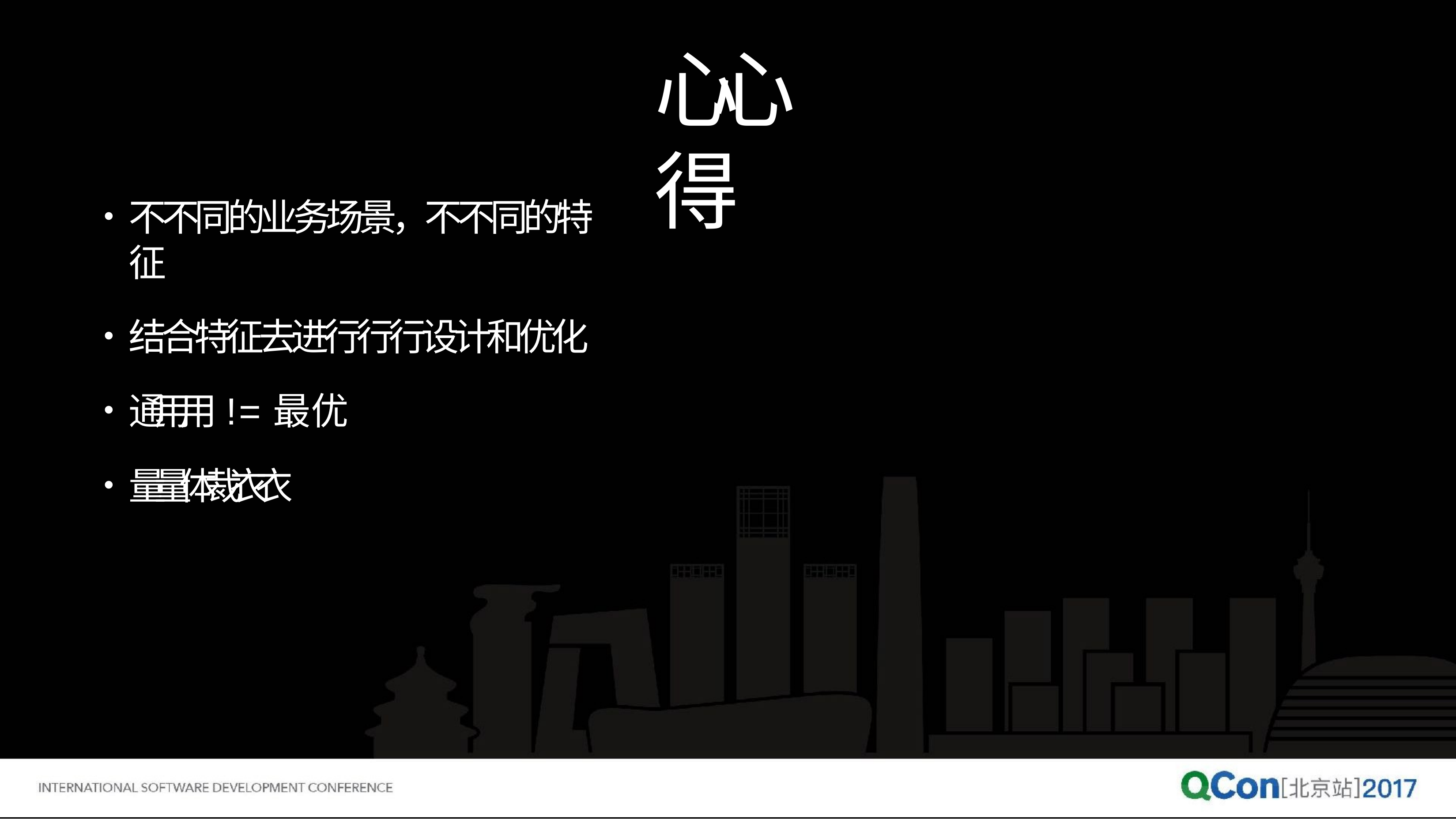

⼼心得
不不同的业务场景，不不同的特征
结合特征去进⾏行行设计和优化
通⽤用!=最优
量量体裁⾐衣